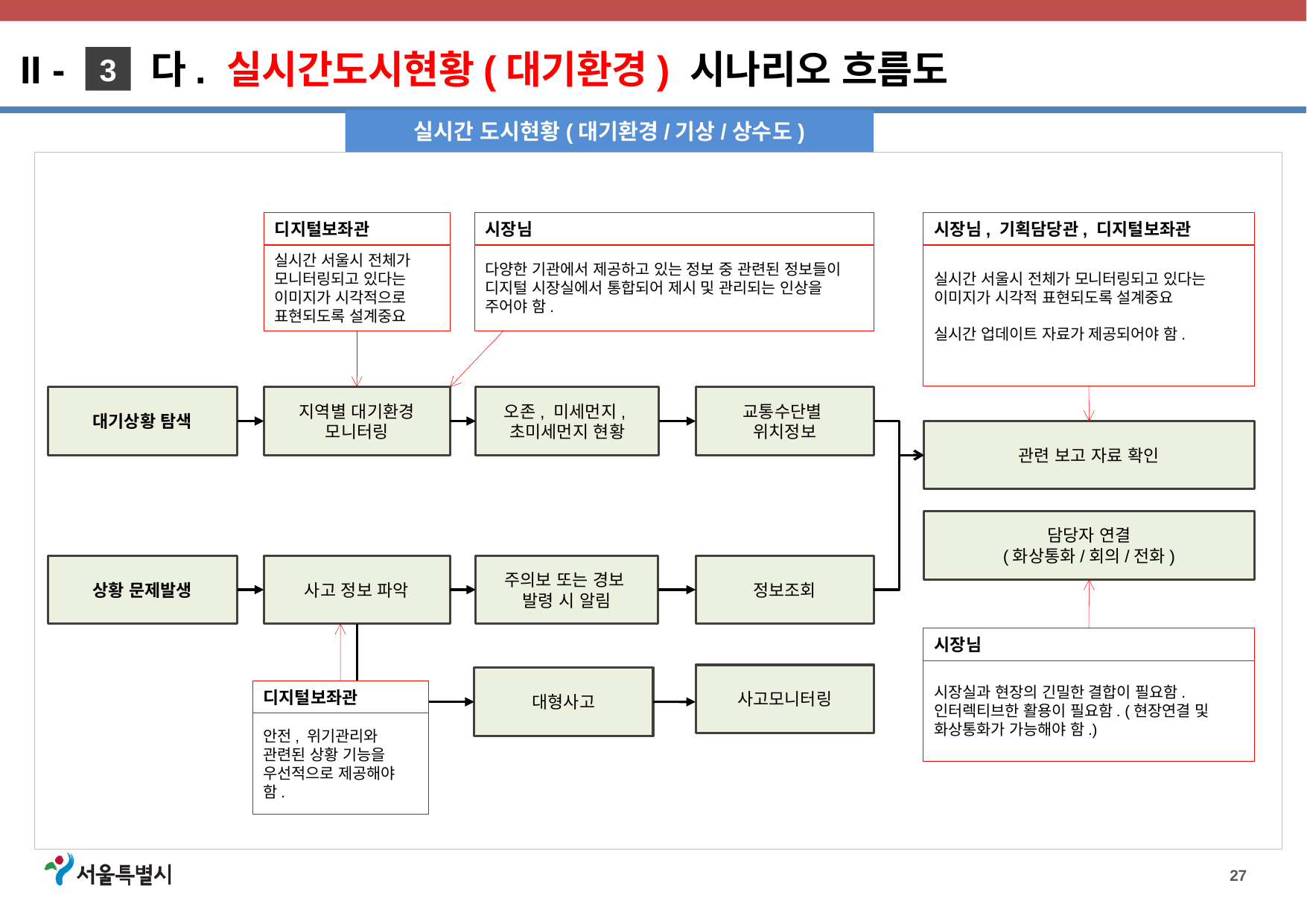

II -     - 다. 실시간도시현황(대기환경) 시나리오 흐름도
3
실시간 도시현황(대기환경/기상/상수도)

디지털보좌관
시장님, 기획담당관, 디지털보좌관
실시간 서울시 전체가 모니터링되고 있다는 이미지가 시각적 표현되도록 설계중요

실시간 업데이트 자료가 제공되어야 함.

실시간 서울시 전체가 모니터링되고 있다는 이미지가 시각적으로 표현되도록 설계중요
지역별 대기환경
모니터링
오존, 미세먼지,
초미세먼지 현황
교통수단별
위치정보
대기상황 탐색
관련 보고 자료 확인
담당자 연결
(화상통화/회의/전화)
사고 정보 파악
주의보 또는 경보
발령 시 알림
정보조회
상황 문제발생
시장님
시장실과 현장의 긴밀한 결합이 필요함.
인터렉티브한 활용이 필요함. (현장연결 및 화상통화가 가능해야 함.)
사고모니터링
대형사고
시장님
다양한 기관에서 제공하고 있는 정보 중 관련된 정보들이 디지털 시장실에서 통합되어 제시 및 관리되는 인상을 주어야 함.
디지털보좌관
안전, 위기관리와 관련된 상황 기능을 우선적으로 제공해야 함.